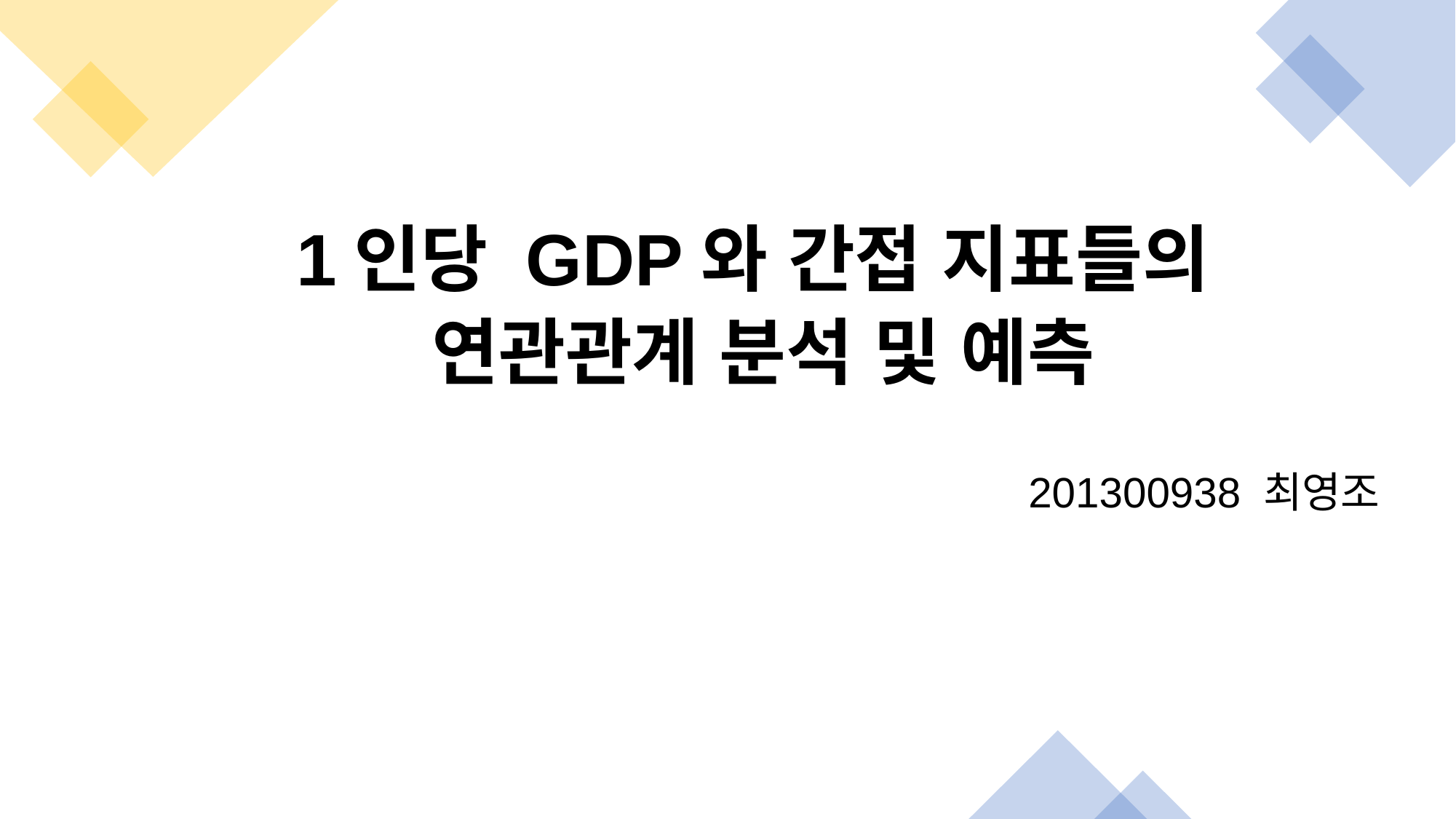

1인당 GDP와 간접 지표들의
연관관계 분석 및 예측

201300938 최영조